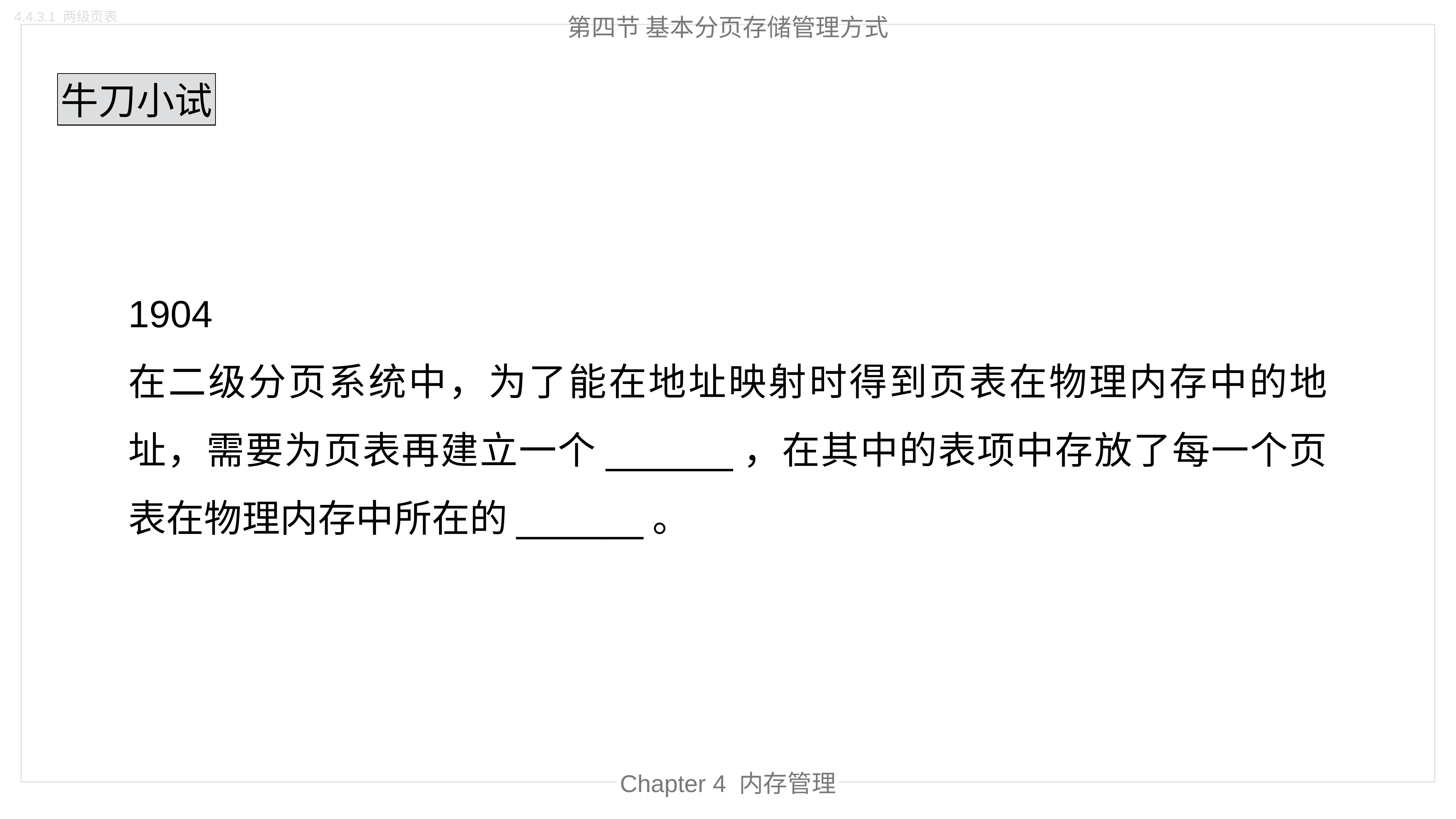

4.4.3.1 两级页表
第四节 基本分页存储管理方式

牛刀小试
1904
在二级分页系统中，为了能在地址映射时得到页表在物理内存中的地址，需要为页表再建立一个______，在其中的表项中存放了每一个页表在物理内存中所在的______。
Chapter 4 内存管理